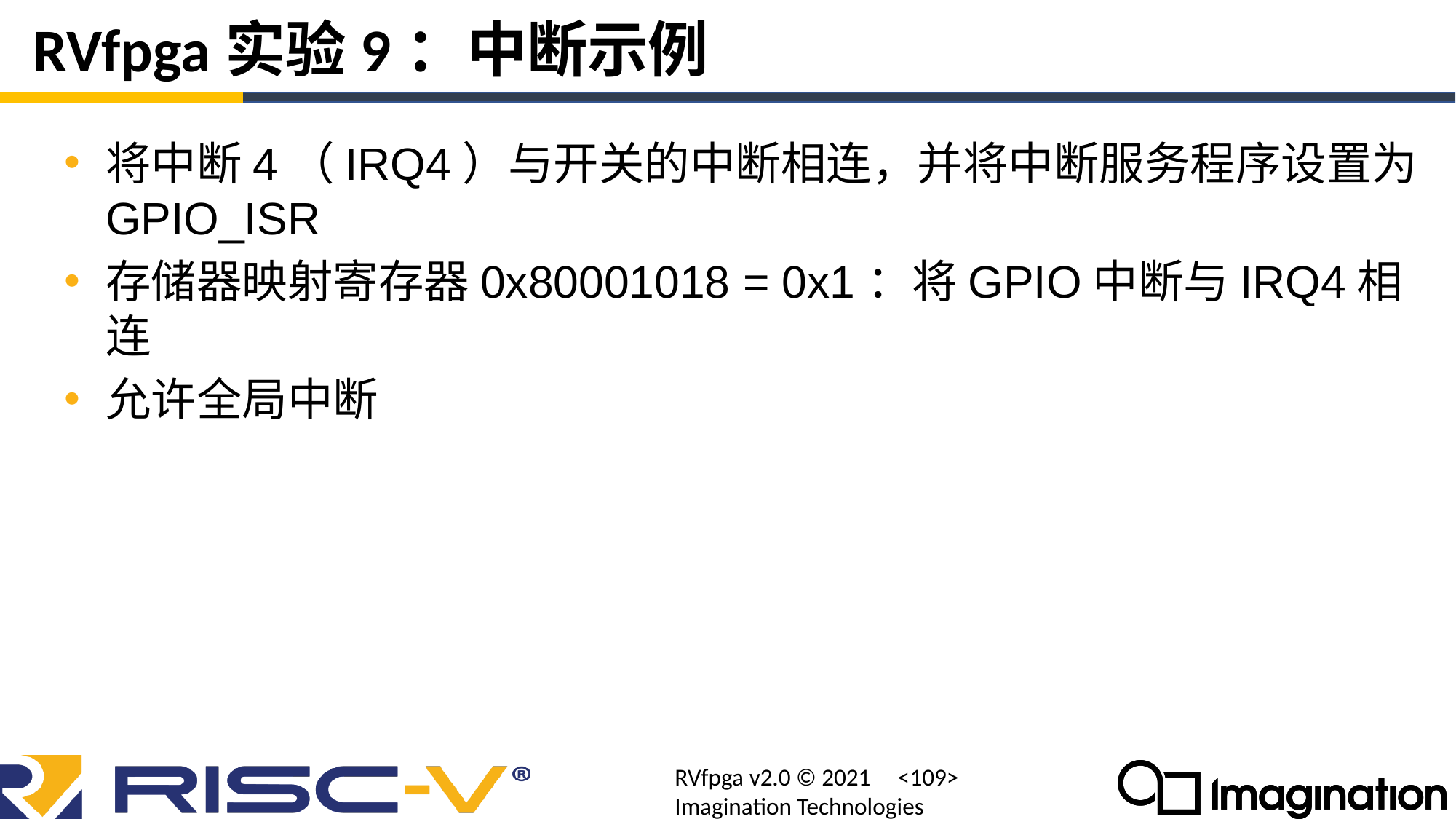

# RVfpga实验9：中断示例
将中断4（IRQ4）与开关的中断相连，并将中断服务程序设置为GPIO_ISR
存储器映射寄存器0x80001018 = 0x1：将GPIO中断与IRQ4相连
允许全局中断